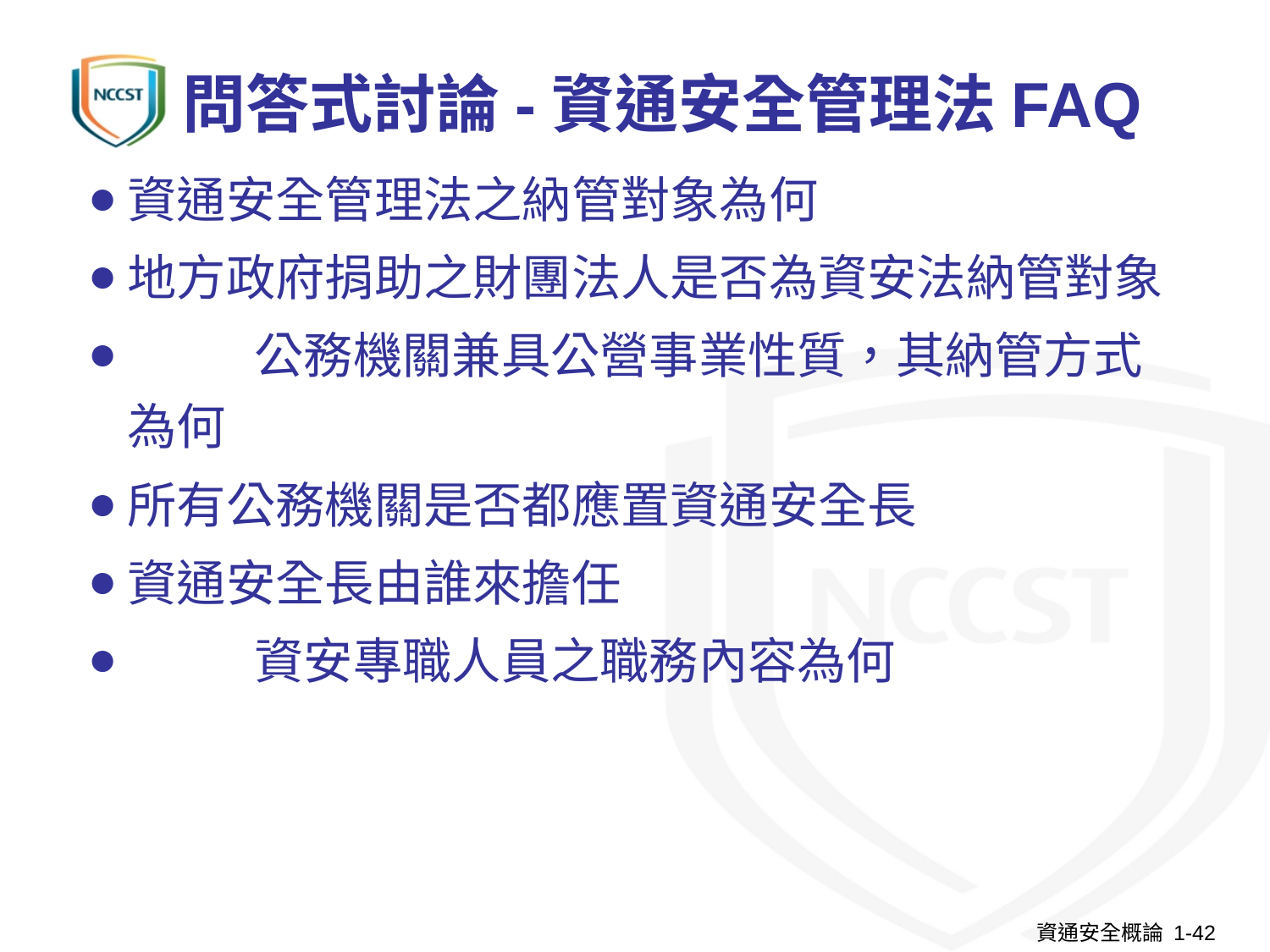

# 問答式討論-資通安全管理法FAQ
資通安全管理法之納管對象為何
地方政府捐助之財團法人是否為資安法納管對象
	公務機關兼具公營事業性質，其納管方式為何
所有公務機關是否都應置資通安全長
資通安全長由誰來擔任
	資安專職人員之職務內容為何